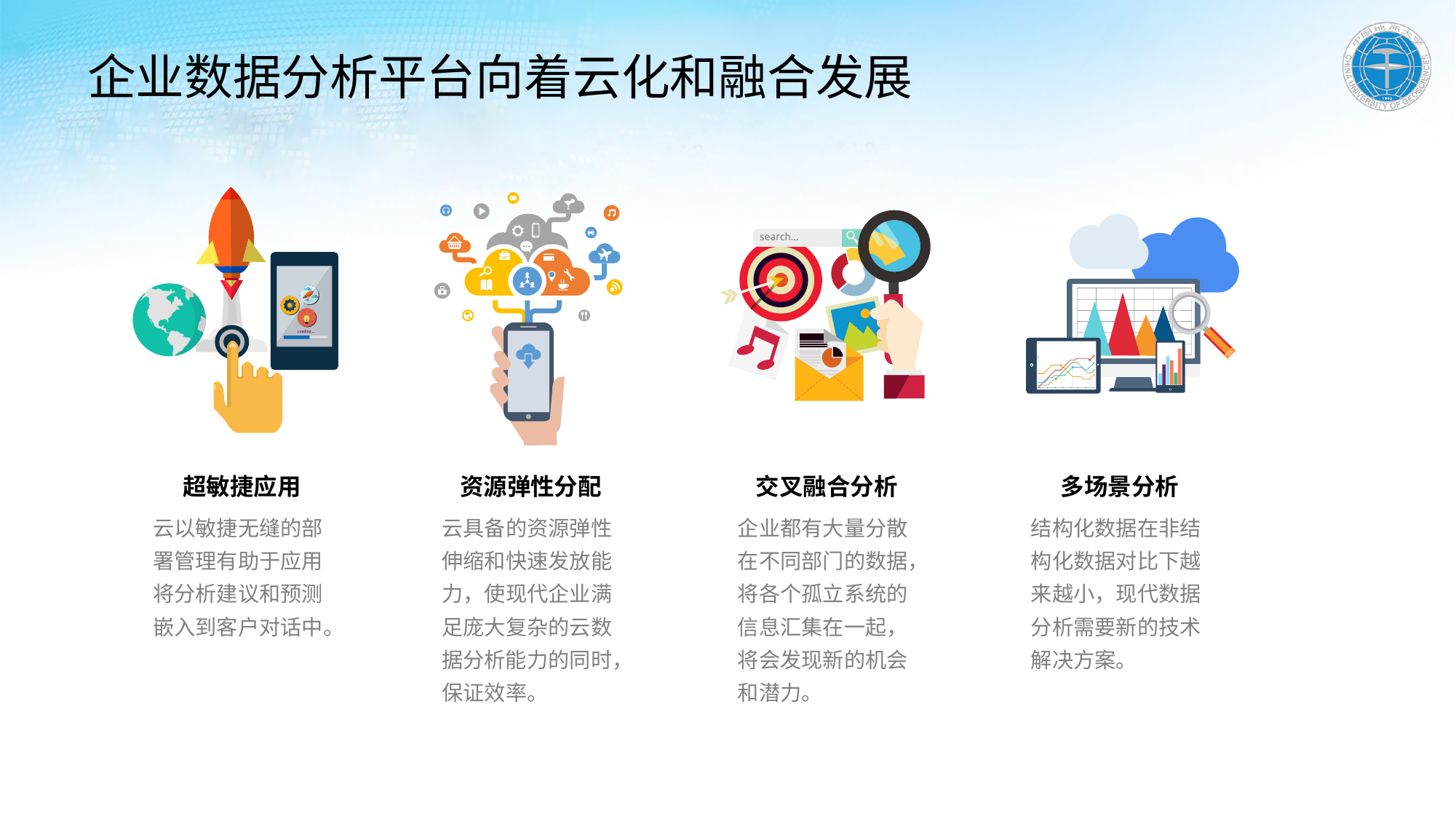

# 企业数据分析平台向着云化和融合发展

多场景分析
结构化数据在非结构化数据对比下越来越小，现代数据分析需要新的技术解决方案。
资源弹性分配
云具备的资源弹性伸缩和快速发放能力，使现代企业满足庞大复杂的云数据分析能力的同时，保证效率。
交叉融合分析
企业都有大量分散在不同部门的数据，将各个孤立系统的信息汇集在一起，将会发现新的机会和潜力。
超敏捷应用
云以敏捷无缝的部署管理有助于应用将分析建议和预测嵌入到客户对话中。